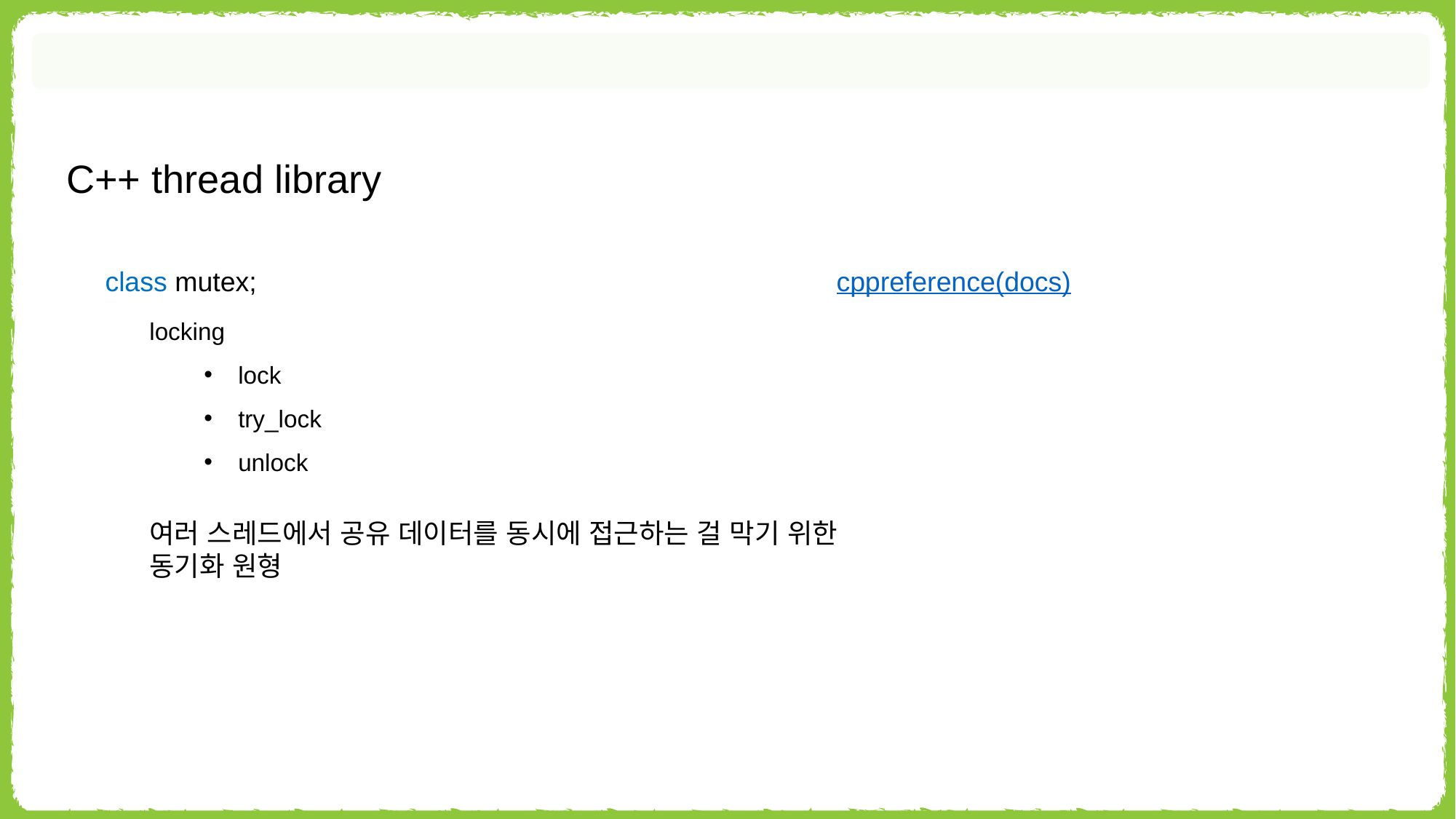

C++ thread library
class mutex;
cppreference(docs)
locking
lock
try_lock
unlock
여러 스레드에서 공유 데이터를 동시에 접근하는 걸 막기 위한 동기화 원형